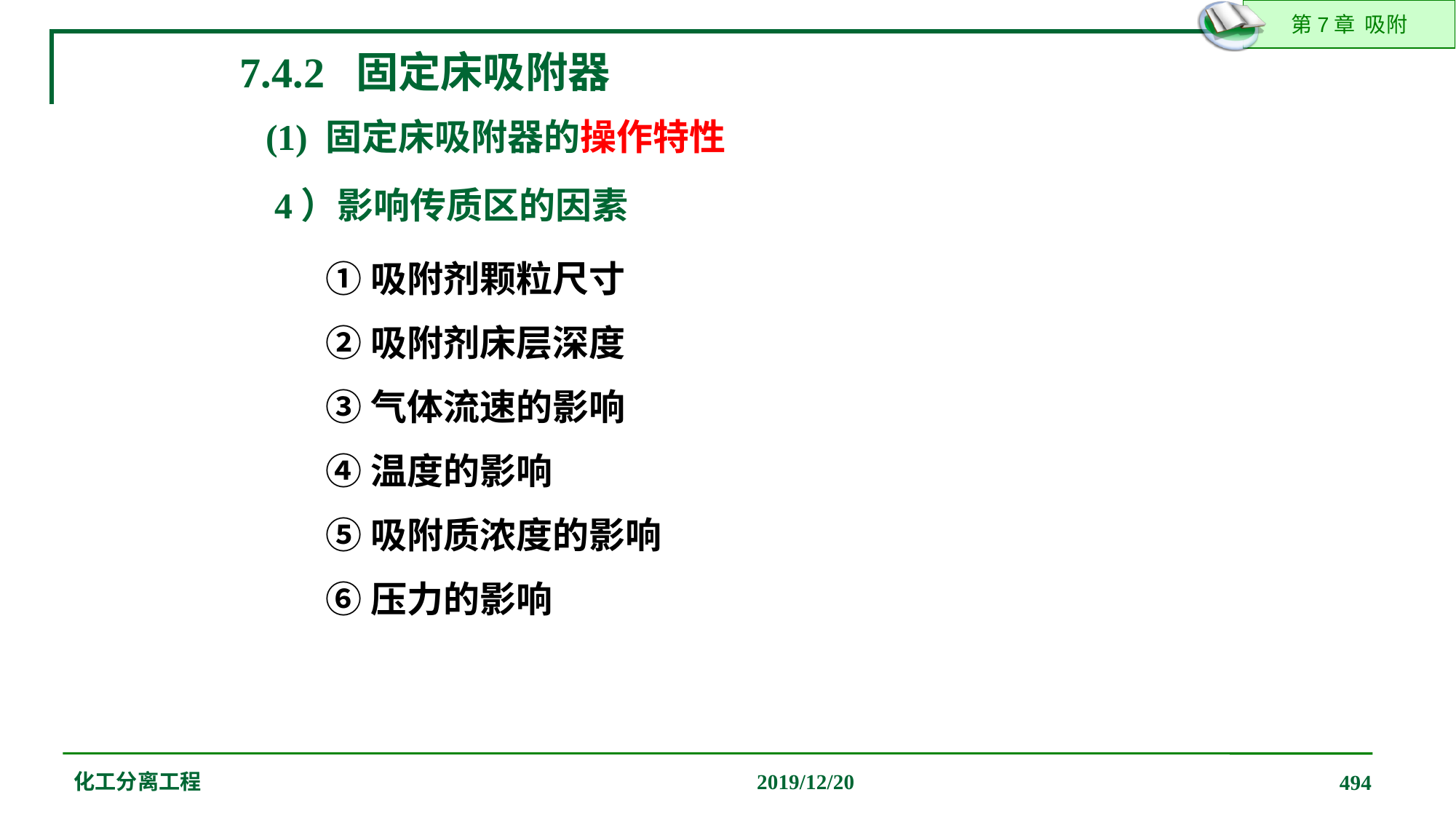

7.4.2  固定床吸附器
(1) 固定床吸附器的操作特性
4）影响传质区的因素
①吸附剂颗粒尺寸
②吸附剂床层深度
③气体流速的影响
④温度的影响
⑤吸附质浓度的影响
⑥压力的影响
化工分离工程
2019/12/20
494